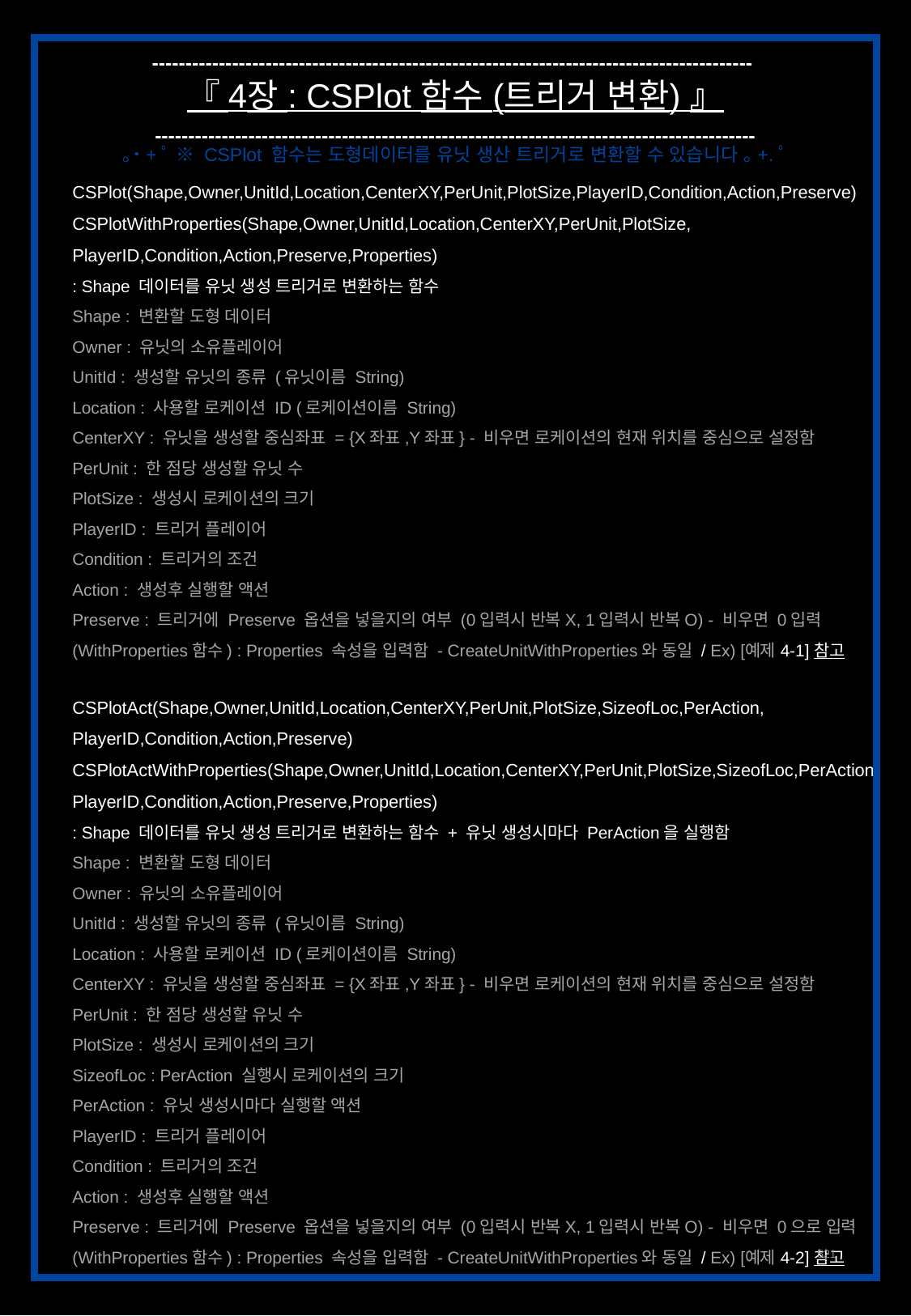

------------------------------------------------------------------------------------------
『 4장 : CSPlot 함수 (트리거 변환) 』
------------------------------------------------------------------------------------------
｡˙+ﾟ ※ CSPlot 함수는 도형데이터를 유닛 생산 트리거로 변환할 수 있습니다 ｡+.ﾟ
CSPlot(Shape,Owner,UnitId,Location,CenterXY,PerUnit,PlotSize,PlayerID,Condition,Action,Preserve)
CSPlotWithProperties(Shape,Owner,UnitId,Location,CenterXY,PerUnit,PlotSize,
PlayerID,Condition,Action,Preserve,Properties)
: Shape 데이터를 유닛 생성 트리거로 변환하는 함수
Shape : 변환할 도형 데이터
Owner : 유닛의 소유플레이어
UnitId : 생성할 유닛의 종류 (유닛이름 String)
Location : 사용할 로케이션 ID (로케이션이름 String)
CenterXY : 유닛을 생성할 중심좌표 = {X좌표,Y좌표} - 비우면 로케이션의 현재 위치를 중심으로 설정함
PerUnit : 한 점당 생성할 유닛 수
PlotSize : 생성시 로케이션의 크기
PlayerID : 트리거 플레이어
Condition : 트리거의 조건
Action : 생성후 실행할 액션
Preserve : 트리거에 Preserve 옵션을 넣을지의 여부 (0입력시 반복X, 1입력시 반복O) - 비우면 0입력
(WithProperties함수) : Properties 속성을 입력함 - CreateUnitWithProperties와 동일 / Ex) [예제 4-1] 참고

CSPlotAct(Shape,Owner,UnitId,Location,CenterXY,PerUnit,PlotSize,SizeofLoc,PerAction,
PlayerID,Condition,Action,Preserve)
CSPlotActWithProperties(Shape,Owner,UnitId,Location,CenterXY,PerUnit,PlotSize,SizeofLoc,PerAction,
PlayerID,Condition,Action,Preserve,Properties)
: Shape 데이터를 유닛 생성 트리거로 변환하는 함수 + 유닛 생성시마다 PerAction을 실행함
Shape : 변환할 도형 데이터
Owner : 유닛의 소유플레이어
UnitId : 생성할 유닛의 종류 (유닛이름 String)
Location : 사용할 로케이션 ID (로케이션이름 String)
CenterXY : 유닛을 생성할 중심좌표 = {X좌표,Y좌표} - 비우면 로케이션의 현재 위치를 중심으로 설정함
PerUnit : 한 점당 생성할 유닛 수
PlotSize : 생성시 로케이션의 크기
SizeofLoc : PerAction 실행시 로케이션의 크기
PerAction : 유닛 생성시마다 실행할 액션
PlayerID : 트리거 플레이어
Condition : 트리거의 조건
Action : 생성후 실행할 액션
Preserve : 트리거에 Preserve 옵션을 넣을지의 여부 (0입력시 반복X, 1입력시 반복O) - 비우면 0으로 입력
(WithProperties함수) : Properties 속성을 입력함 - CreateUnitWithProperties와 동일 / Ex) [예제 4-2] 참고

521